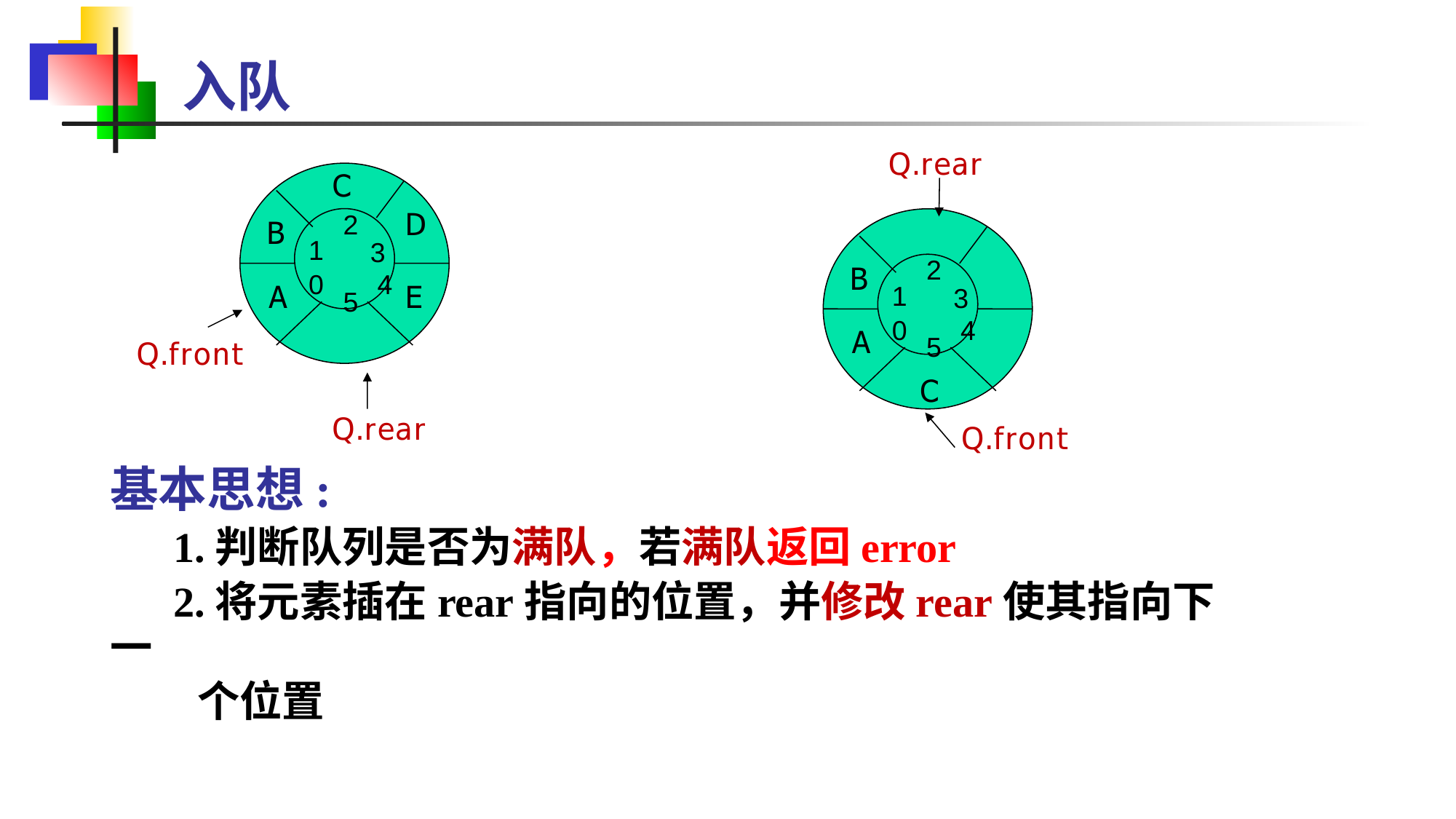

入队
Q.rear

B

A

C

Q.front
2
1
3
0
4
5
C

D
B

A
E

Q.front

Q.rear
2
1
3
0
4
5
基本思想:
      1.判断队列是否为满队，若满队返回error
      2.将元素插在rear指向的位置，并修改rear使其指向下一
        个位置